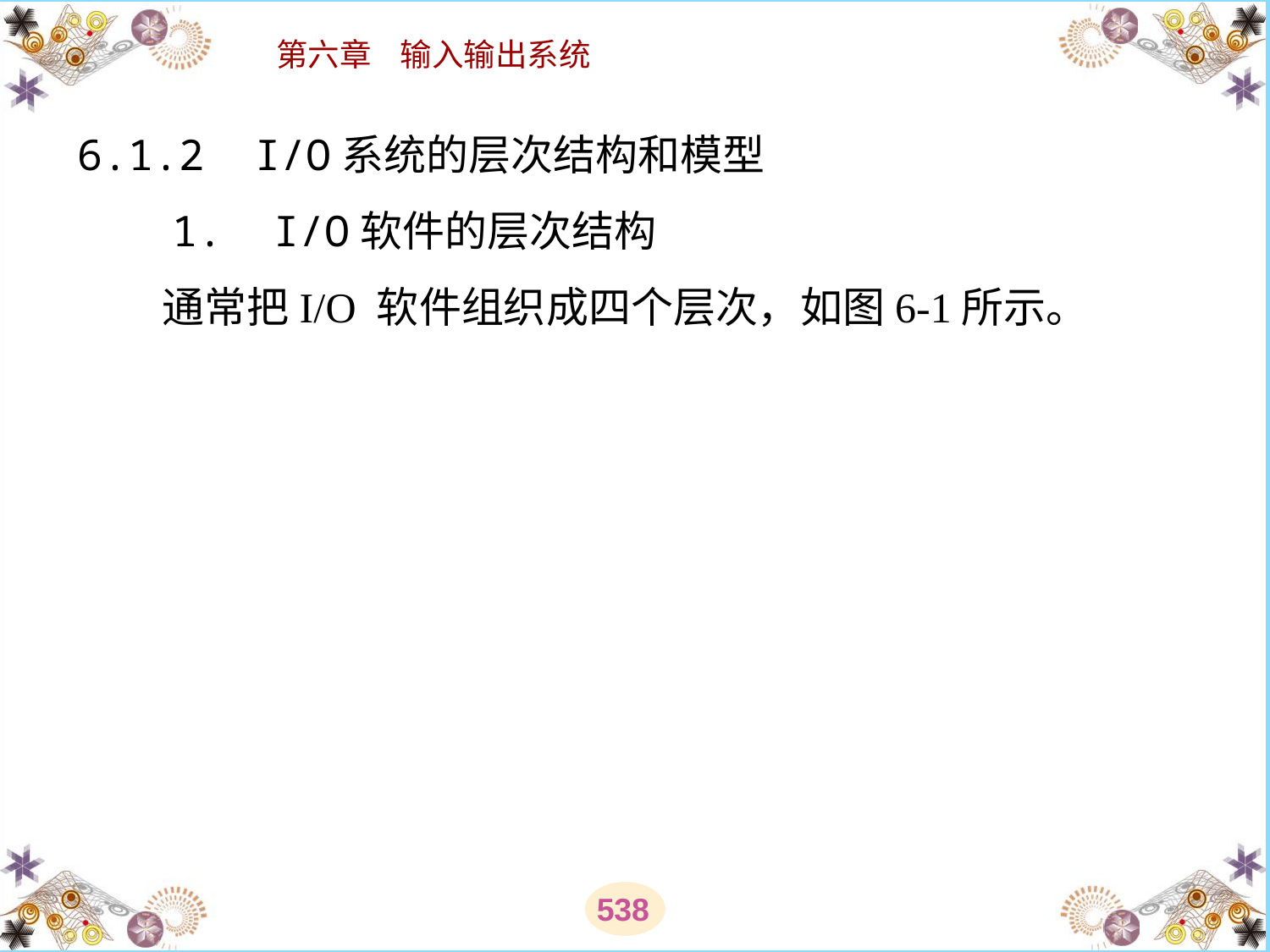

# 6.1.2  I/O系统的层次结构和模型 　　1.  I/O软件的层次结构 　　通常把I/O 软件组织成四个层次，如图6-1所示。